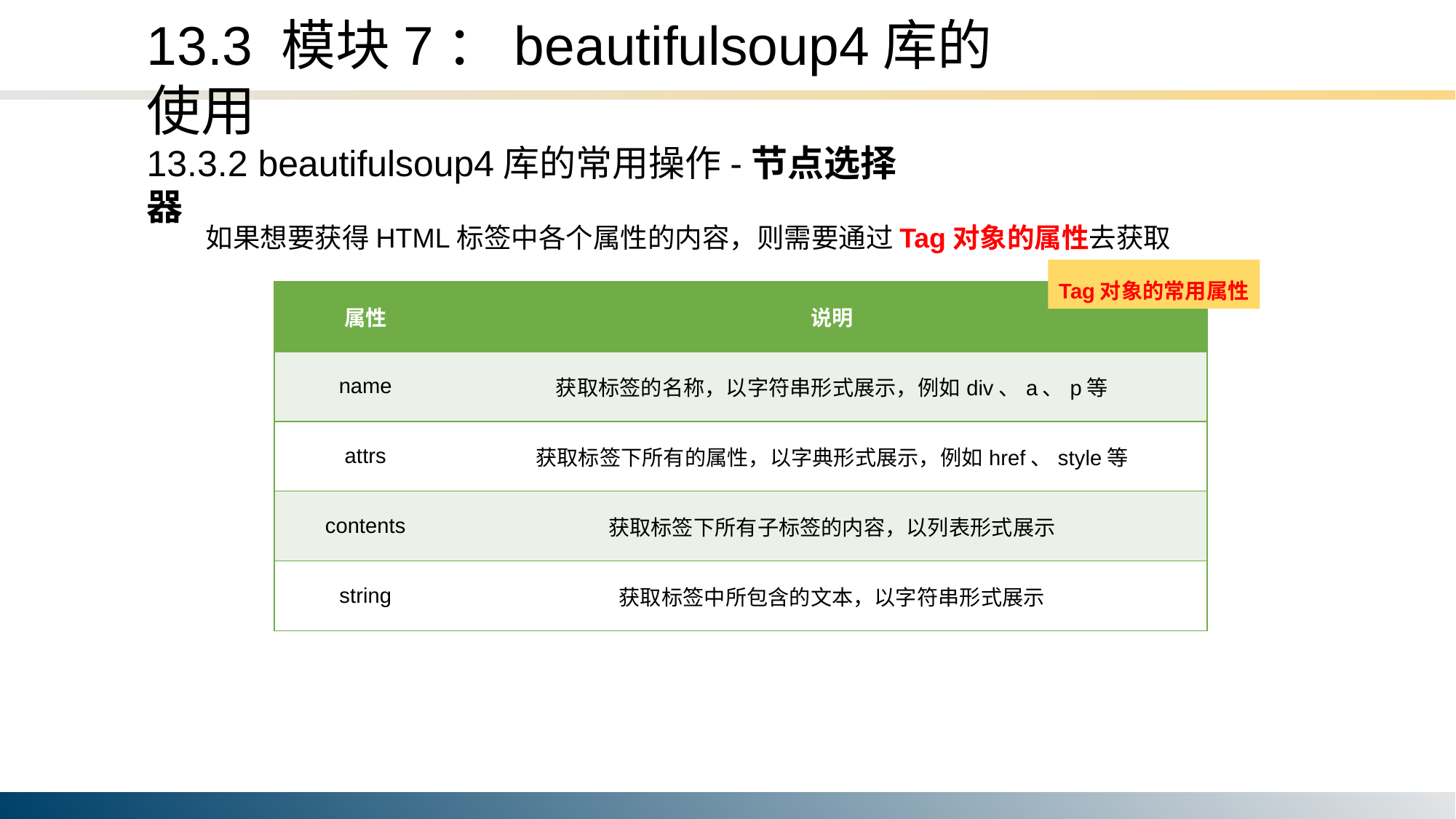

13.3 模块7：beautifulsoup4库的使用
13.3.2 beautifulsoup4库的常用操作-节点选择器
如果想要获得HTML标签中各个属性的内容，则需要通过Tag对象的属性去获取
Tag对象的常用属性
| 属性 | 说明 |
| --- | --- |
| name | 获取标签的名称，以字符串形式展示，例如div、a、p等 |
| attrs | 获取标签下所有的属性，以字典形式展示，例如href、style等 |
| contents | 获取标签下所有子标签的内容，以列表形式展示 |
| string | 获取标签中所包含的文本，以字符串形式展示 |